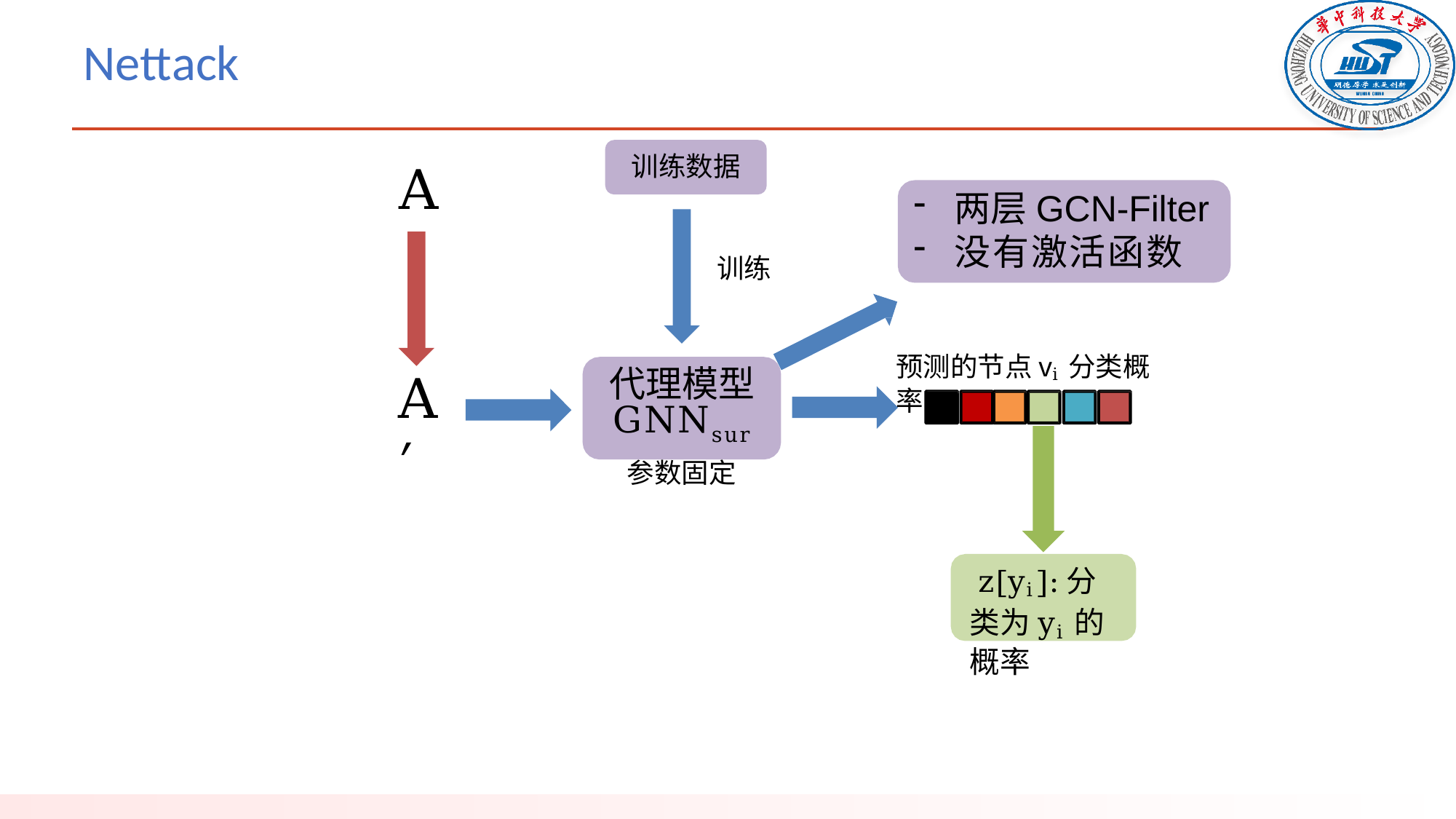

# Nettack

训练数据
A

两层GCN-Filter
没有激活函数

训练

预测的节点vi分类概率

代理模型
GNNsur
参数固定
A′

z[yi]:分类为yi的概率